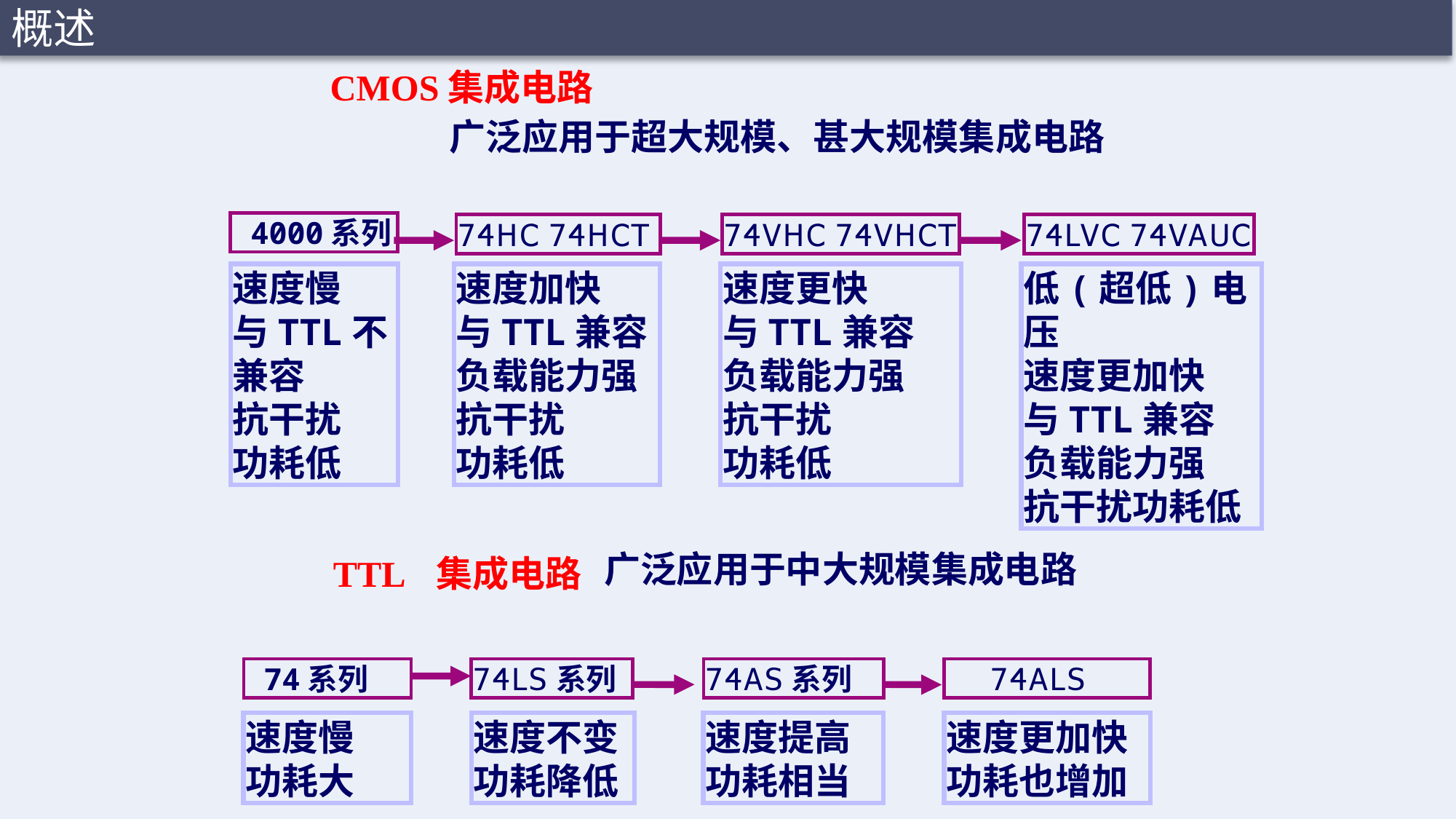

概述
CMOS集成电路
广泛应用于超大规模、甚大规模集成电路
 4000系列
74HC 74HCT
74VHC 74VHCT
74LVC 74VAUC

速度慢
与TTL不兼容
抗干扰
功耗低
速度加快
与TTL兼容
负载能力强
抗干扰
功耗低
速度更快
与TTL兼容
负载能力强
抗干扰
功耗低
低(超低)电压
速度更加快
与TTL兼容
负载能力强
抗干扰功耗低
TTL 集成电路
广泛应用于中大规模集成电路
 74系列
74LS系列
74AS系列
     74ALS

速度慢
功耗大
速度不变
功耗降低
速度提高
功耗相当
速度更加快
功耗也增加